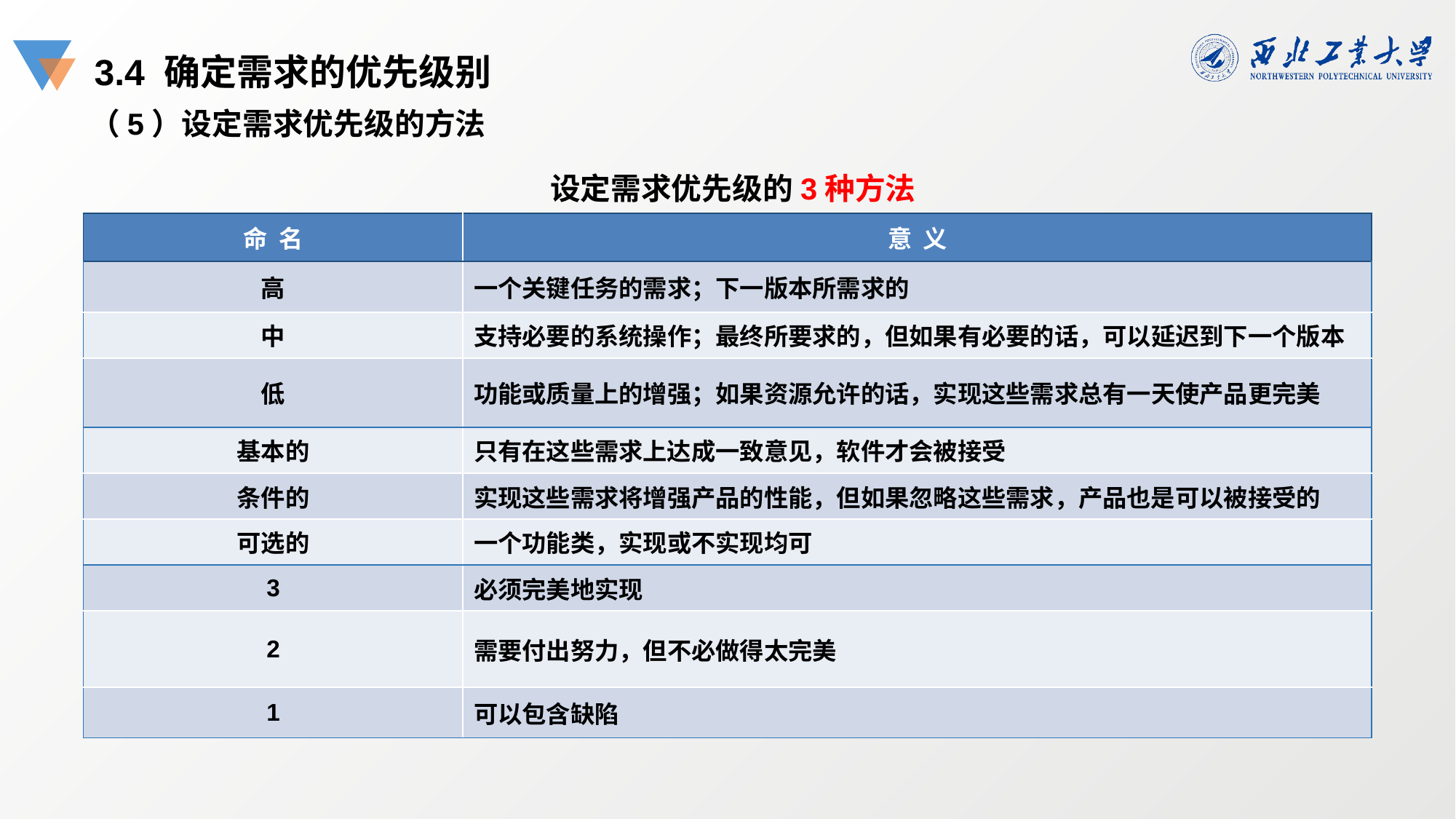

3.4 确定需求的优先级别
（5）设定需求优先级的方法
设定需求优先级的3种方法
| 命 名 | 意 义 |
| --- | --- |
| 高 | 一个关键任务的需求；下一版本所需求的 |
| 中 | 支持必要的系统操作；最终所要求的，但如果有必要的话，可以延迟到下一个版本 |
| 低 | 功能或质量上的增强；如果资源允许的话，实现这些需求总有一天使产品更完美 |
| 基本的 | 只有在这些需求上达成一致意见，软件才会被接受 |
| 条件的 | 实现这些需求将增强产品的性能，但如果忽略这些需求，产品也是可以被接受的 |
| 可选的 | 一个功能类，实现或不实现均可 |
| 3 | 必须完美地实现 |
| 2 | 需要付出努力，但不必做得太完美 |
| 1 | 可以包含缺陷 |
55